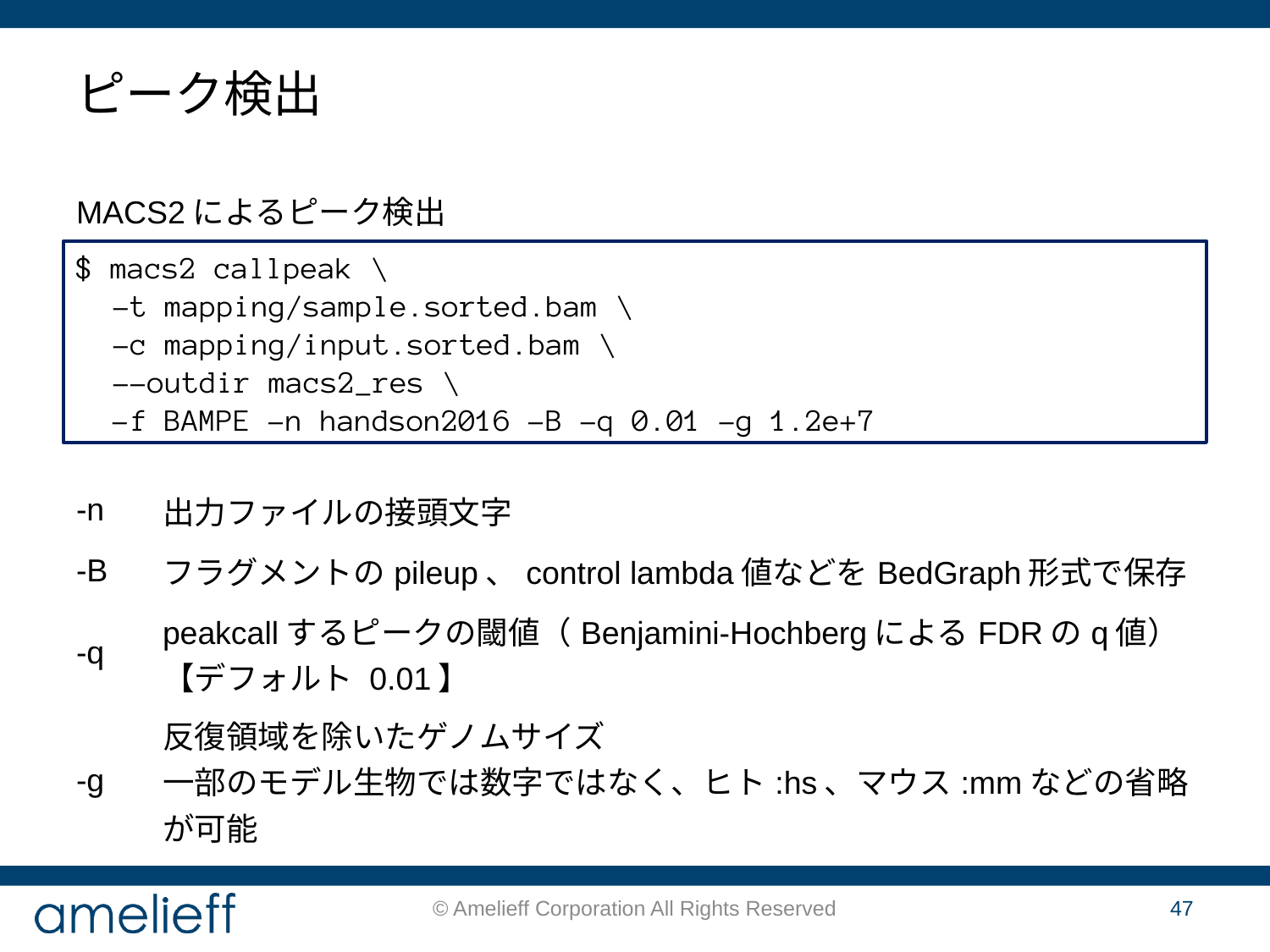

# ピーク検出
MACS2によるピーク検出
$ macs2 callpeak \
-t mapping/sample.sorted.bam \
-c mapping/input.sorted.bam \
--outdir macs2_res \
-f BAMPE -n handson2016 -B -q 0.01 -g 1.2e+7
| -n | 出力ファイルの接頭文字 |
| --- | --- |
| -B | フラグメントのpileup、control lambda値などをBedGraph形式で保存 |
| -q | peakcallするピークの閾値（Benjamini-HochbergによるFDRのq値）【デフォルト 0.01】 |
| -g | 反復領域を除いたゲノムサイズ 一部のモデル生物では数字ではなく、ヒト:hs、マウス:mmなどの省略が可能 |
© Amelieff Corporation All Rights Reserved
47